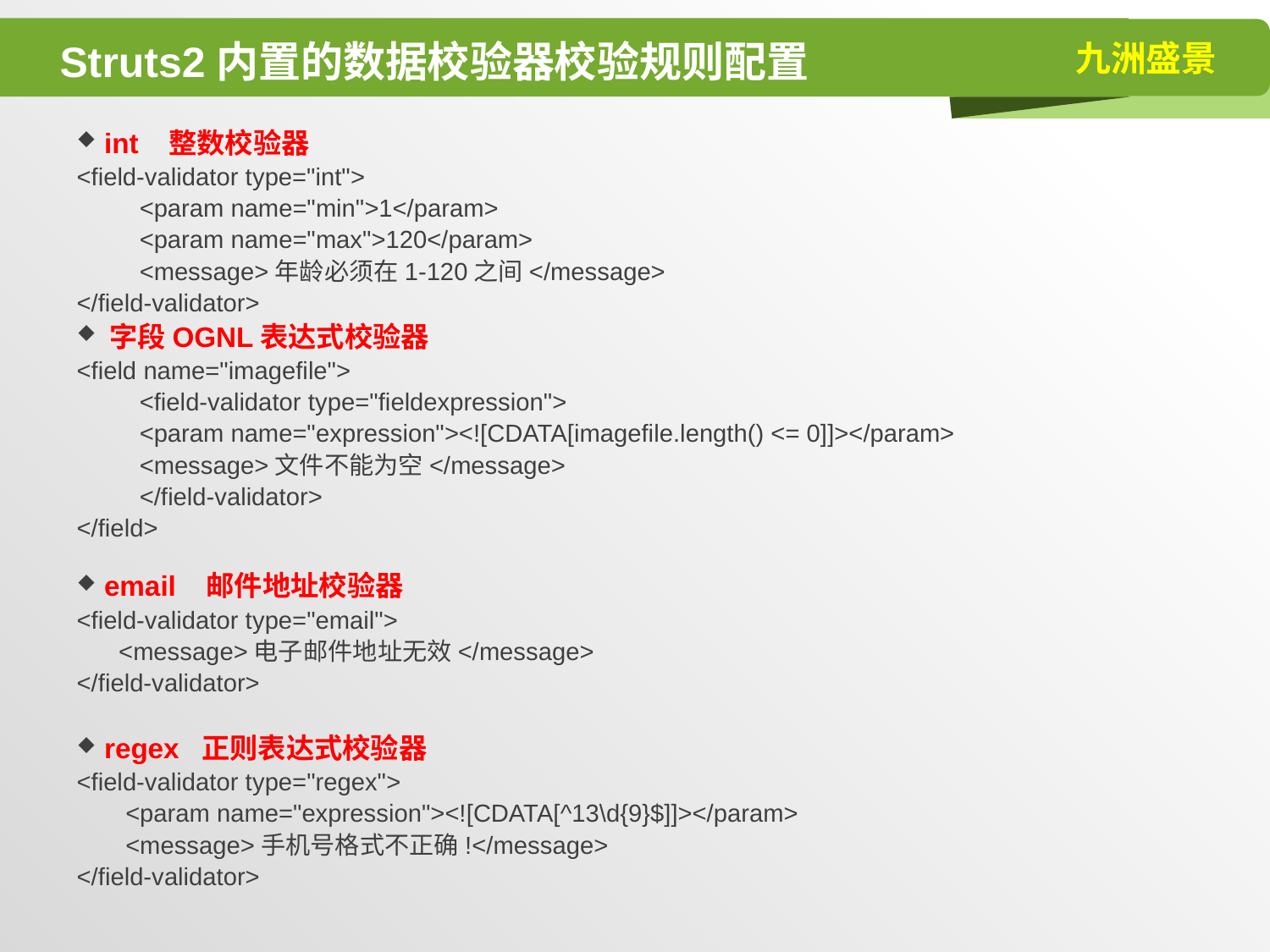

# Struts2内置的数据校验器校验规则配置
 int   整数校验器
<field-validator type="int">
         <param name="min">1</param>
         <param name="max">120</param>
         <message>年龄必须在1-120之间</message>
</field-validator>
 字段OGNL表达式校验器
<field name="imagefile">
         <field-validator type="fieldexpression">
         <param name="expression"><![CDATA[imagefile.length() <= 0]]></param>
         <message>文件不能为空</message>
         </field-validator>
</field>
 email   邮件地址校验器
<field-validator type="email">
      <message>电子邮件地址无效</message>
</field-validator>

 regex  正则表达式校验器
<field-validator type="regex">
       <param name="expression"><![CDATA[^13\d{9}$]]></param>
       <message>手机号格式不正确!</message>
</field-validator>